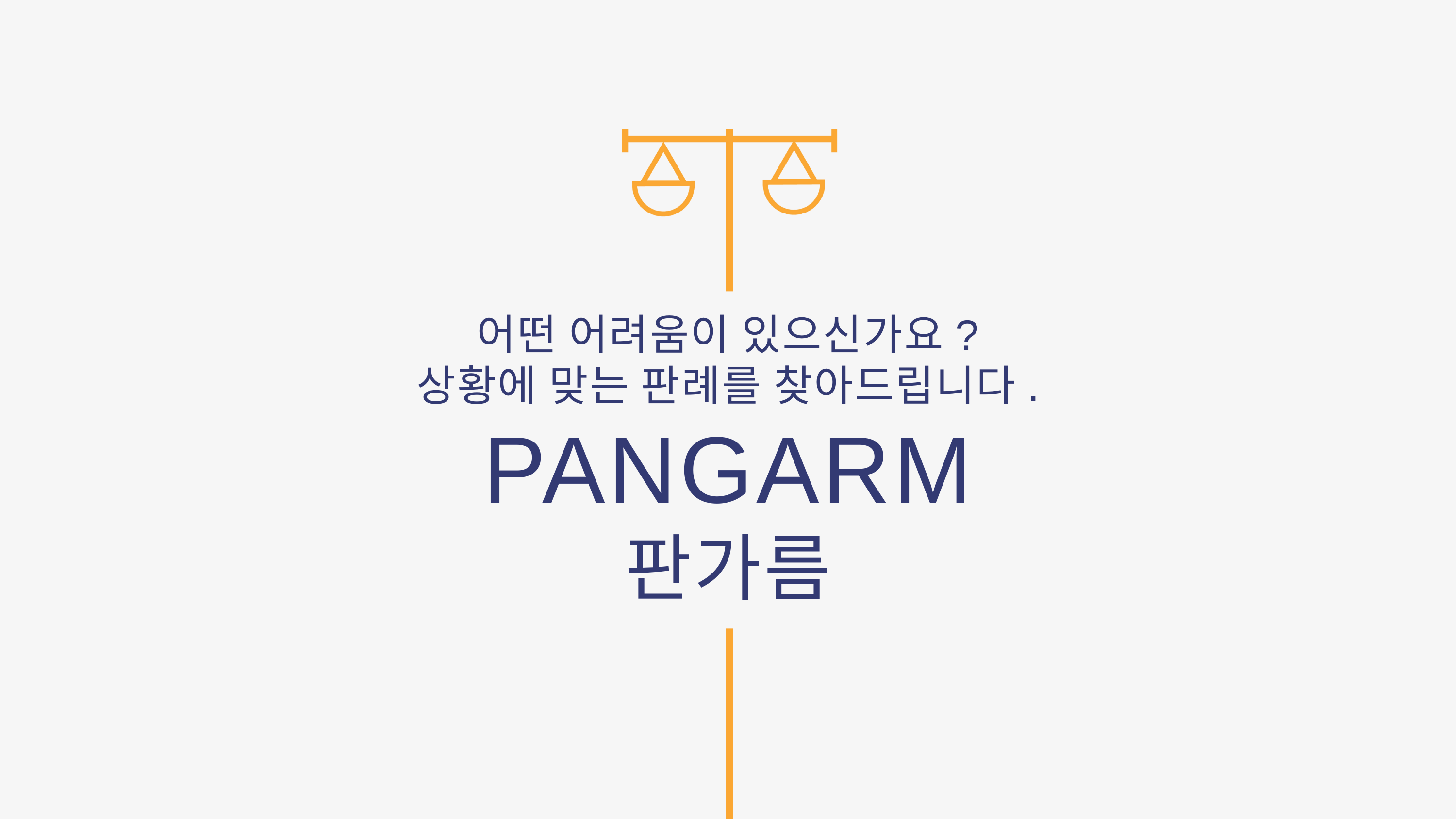

어떤 어려움이 있으신가요?
상황에 맞는 판례를 찾아드립니다.
PANGARM
판가름